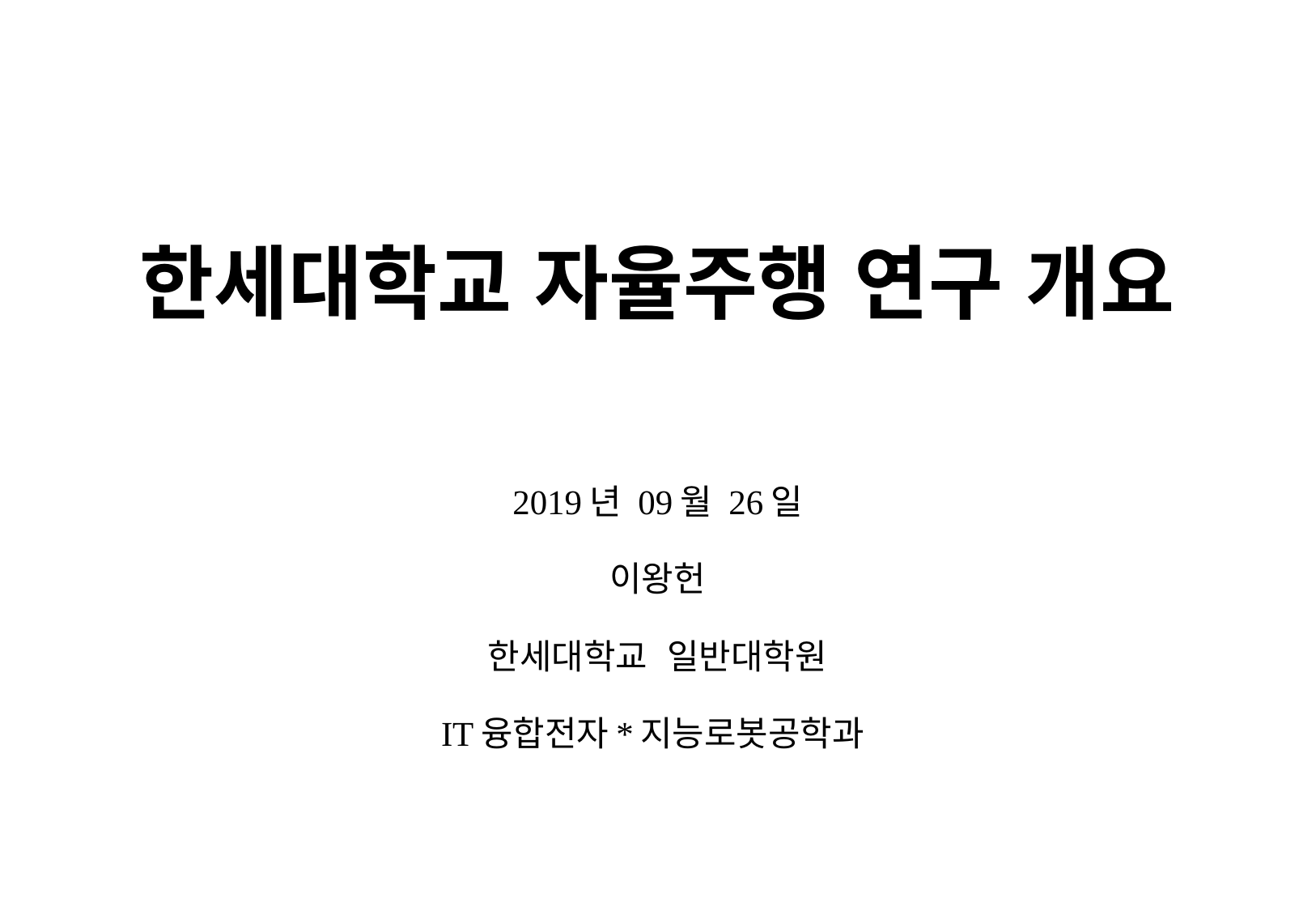

# 한세대학교 자율주행 연구 개요
2019년 09월 26일
이왕헌
한세대학교  일반대학원
IT융합전자*지능로봇공학과